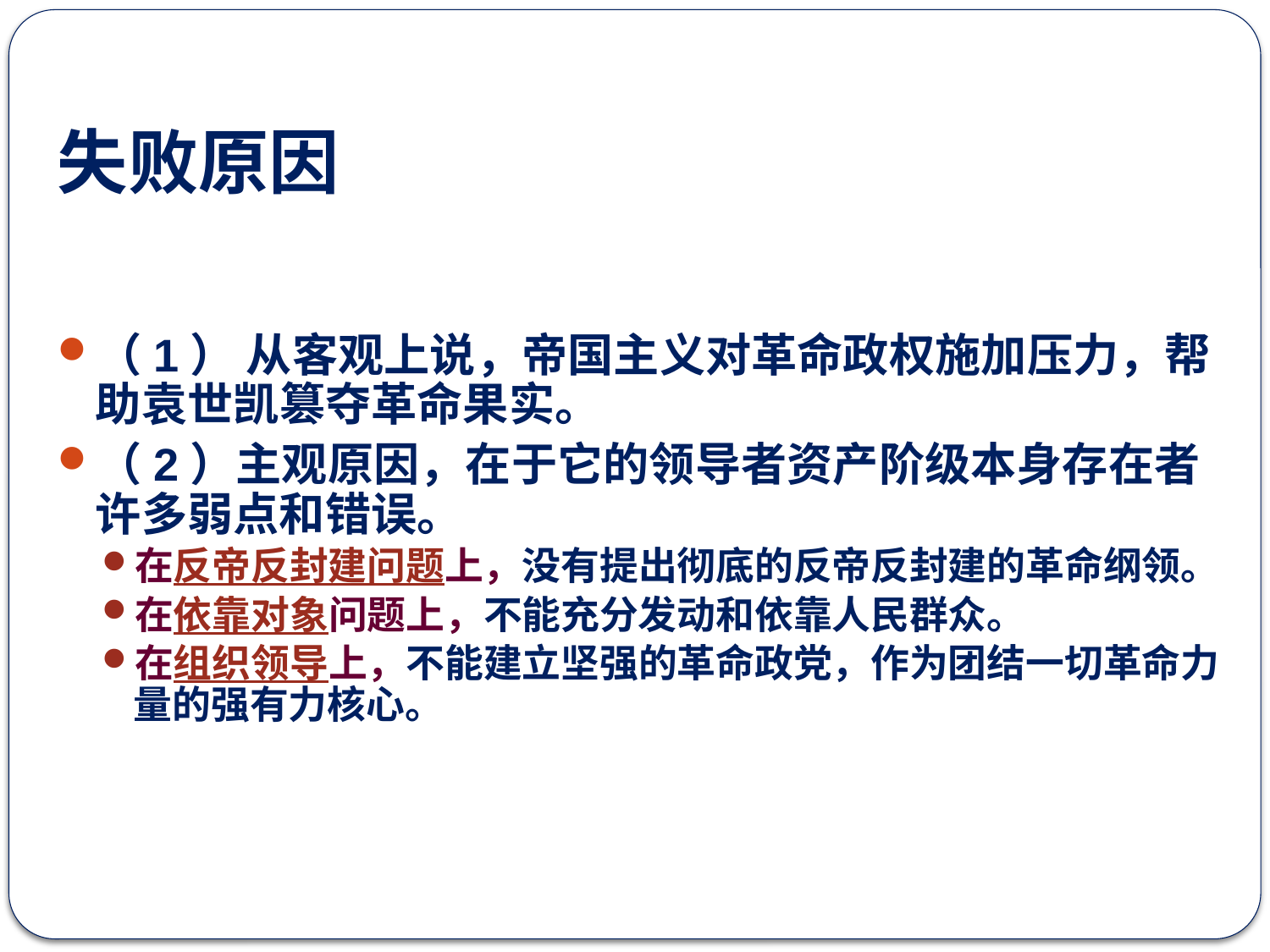

# 失败原因
（1） 从客观上说，帝国主义对革命政权施加压力，帮助袁世凯篡夺革命果实。
（2）主观原因，在于它的领导者资产阶级本身存在者许多弱点和错误。
在反帝反封建问题上，没有提出彻底的反帝反封建的革命纲领。
在依靠对象问题上，不能充分发动和依靠人民群众。
在组织领导上，不能建立坚强的革命政党，作为团结一切革命力量的强有力核心。